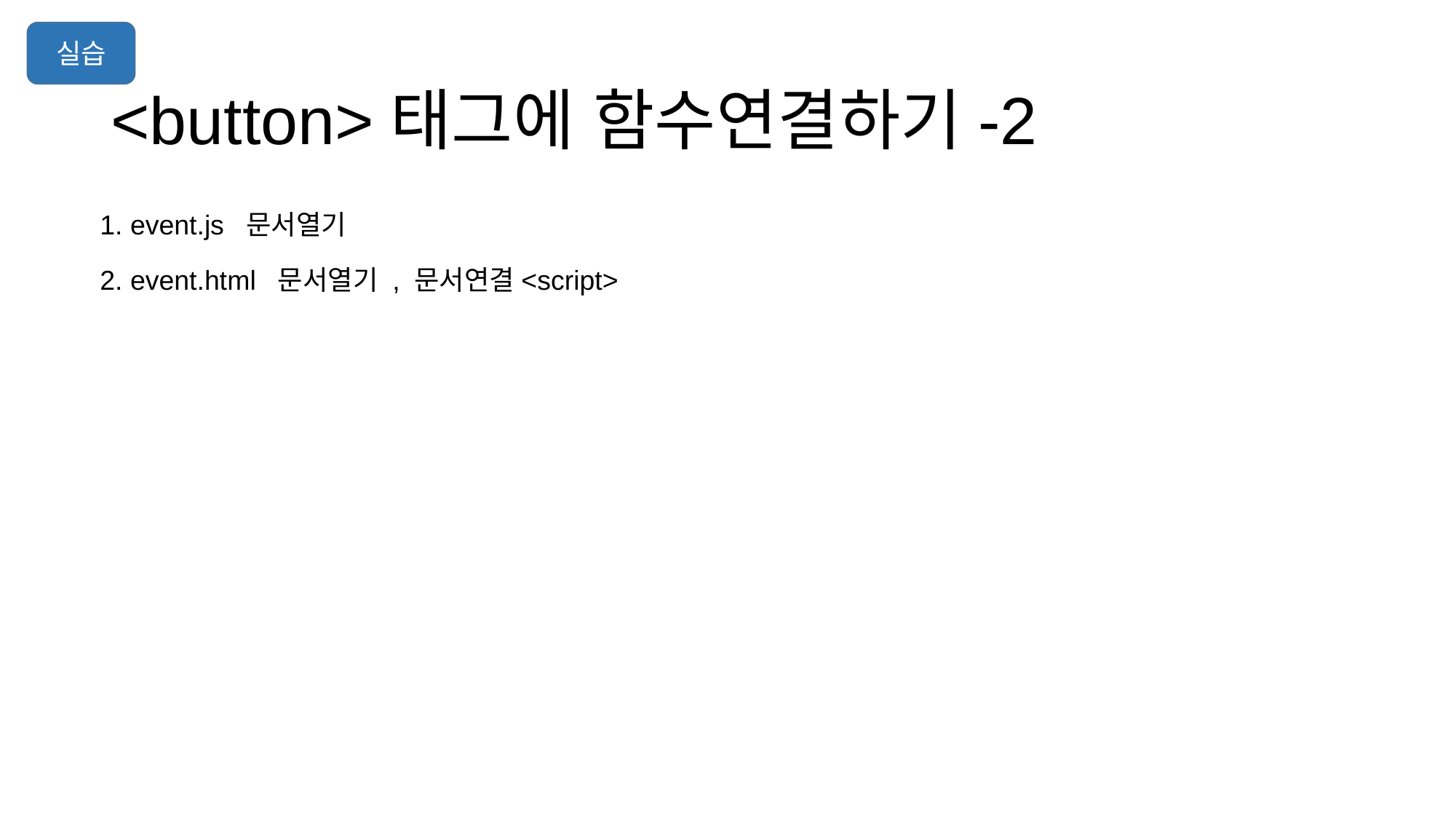

실습
# <button>태그에 함수연결하기-2
1. event.js  문서열기
2. event.html  문서열기 , 문서연결<script>